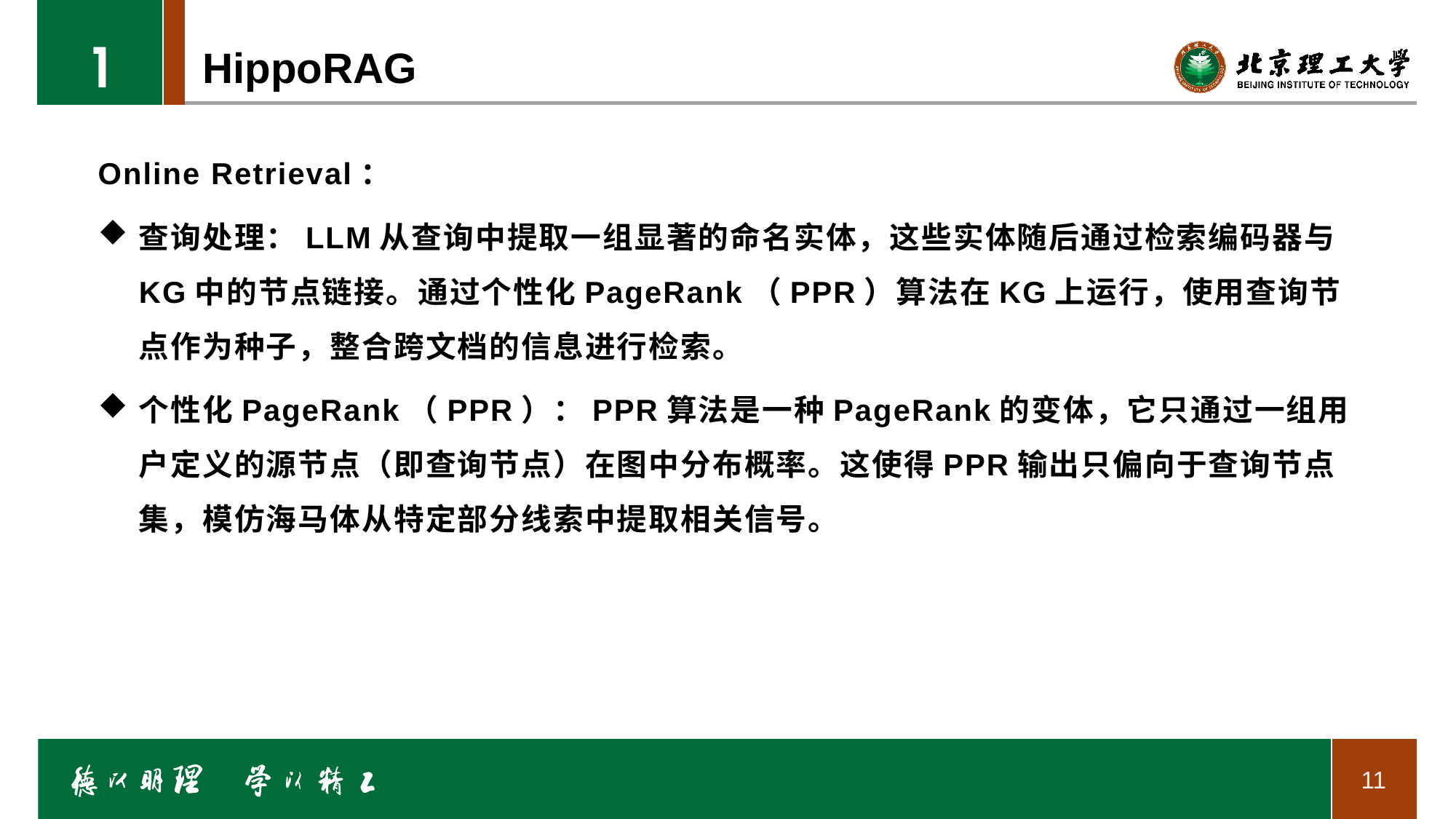

1
# HippoRAG
Online Retrieval：
查询处理：LLM从查询中提取一组显著的命名实体，这些实体随后通过检索编码器与KG中的节点链接。通过个性化PageRank（PPR）算法在KG上运行，使用查询节点作为种子，整合跨文档的信息进行检索。
个性化PageRank（PPR）：PPR算法是一种PageRank的变体，它只通过一组用户定义的源节点（即查询节点）在图中分布概率。这使得PPR输出只偏向于查询节点集，模仿海马体从特定部分线索中提取相关信号。